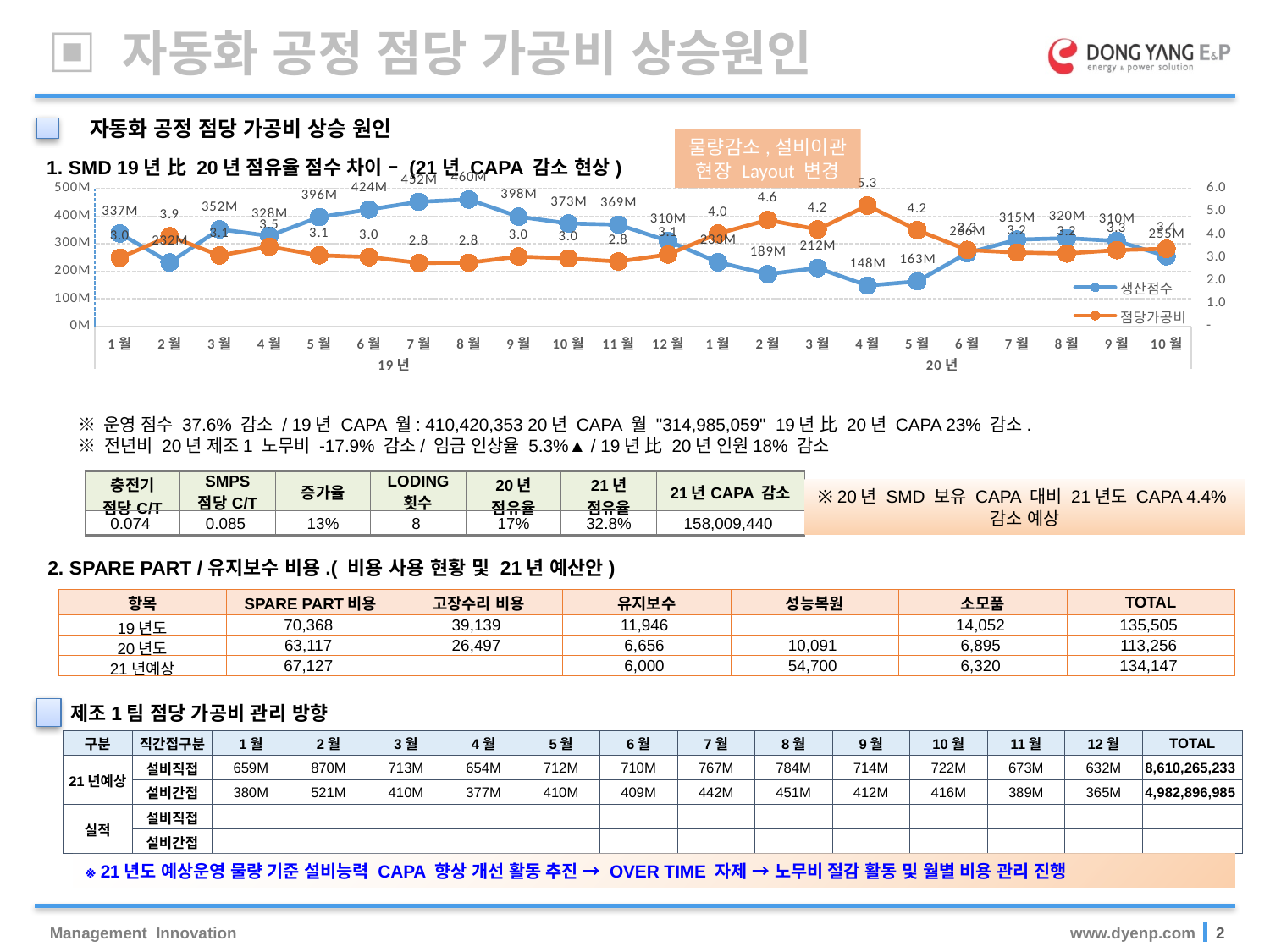

▣ 자동화 공정 점당 가공비 상승원인
자동화 공정 점당 가공비 상승 원인

1. SMD 19년 比 20년 점유율 점수 차이 – (21년 CAPA 감소 현상)
물량감소,설비이관
현장 Layout 변경

### Chart

| Category | 생산점수 | 점당가공비 |
|---|---|---|
| 1월 | 337008541.0 | 2.9849751234975748 |
| 2월 | 231905410.0 | 3.924923056858427 |
| 3월 | 352003378.0 | 3.0870214601423327 |
| 4월 | 328254553.0 | 3.4696986970152275 |
| 5월 | 396408019.0 | 3.0930579342762283 |
| 6월 | 423702172.0 | 3.0176204779679496 |
| 7월 | 451710529.0 | 2.7618604266839144 |
| 8월 | 460000772.0 | 2.7708468799534707 |
| 9월 | 397811162.0 | 3.0412389981008165 |
| 10월 | 373148177.0 | 2.9575555682496755 |
| 11월 | 369008880.0 | 2.82385558812313 |
| 12월 | 309617902.0 | 3.1301184115378424 |
| 1월 | 233004049.0 | 4.033666975678553 |
| 2월 | 189449537.0 | 4.632531826030954 |
| 3월 | 211962108.0 | 4.217061115463694 |
| 4월 | 148040104.0 | 5.2562721447122005 |
| 5월 | 163362405.0 | 4.188395546621298 |
| 6월 | 265670935.0 | 3.3274454896107235 |
| 7월 | 314638629.0 | 3.2139730233832084 |
| 8월 | 319807600.0 | 3.1724406018525073 |
| 9월 | 310093404.0 | 3.320328843642044 |
| 10월 | 254520705.0 | 3.3759746682616214 |
※ 운영 점수 37.6% 감소 / 19년 CAPA 월: 410,420,353 20년 CAPA 월 "314,985,059"  19년 比 20년 CAPA 23% 감소.
※ 전년비 20년 제조1 노무비 -17.9% 감소/ 임금 인상율 5.3%▲ / 19년 比 20년 인원18% 감소
| 충전기 점당C/T | SMPS 점당C/T | 증가율 | LODING 횟수 | 20년 점유율 | 21년 점유율 | 21년CAPA 감소 |
| --- | --- | --- | --- | --- | --- | --- |
| 0.074 | 0.085 | 13% | 8 | 17% | 32.8% | 158,009,440 |
※ 20년 SMD 보유 CAPA 대비 21년도 CAPA 4.4%
감소 예상
2. SPARE PART /유지보수 비용.( 비용 사용 현황 및 21년 예산안)
| 항목 | SPARE PART비용 | 고장수리 비용 | 유지보수 | 성능복원 | 소모품 | TOTAL |
| --- | --- | --- | --- | --- | --- | --- |
| 19년도 | 70,368 | 39,139 | 11,946 |  | 14,052 | 135,505 |
| 20년도 | 63,117 | 26,497 | 6,656 | 10,091 | 6,895 | 113,256 |
| 21년예상 | 67,127 |  | 6,000 | 54,700 | 6,320 | 134,147 |
 제조1팀 점당 가공비 관리 방향

| 구분 | 직간접구분 | 1월 | 2월 | 3월 | 4월 | 5월 | 6월 | 7월 | 8월 | 9월 | 10월 | 11월 | 12월 | TOTAL |
| --- | --- | --- | --- | --- | --- | --- | --- | --- | --- | --- | --- | --- | --- | --- |
| 21년예상 | 설비직접 | 659M | 870M | 713M | 654M | 712M | 710M | 767M | 784M | 714M | 722M | 673M | 632M | 8,610,265,233 |
|  | 설비간접 | 380M | 521M | 410M | 377M | 410M | 409M | 442M | 451M | 412M | 416M | 389M | 365M | 4,982,896,985 |
| 실적 | 설비직접 |  |  |  |  |  |  |  |  |  |  |  |  |  |
|  | 설비간접 |  |  |  |  |  |  |  |  |  |  |  |  |  |
※ 21년도 예상운영 물량 기준 설비능력 CAPA 향상 개선 활동 추진 → OVER TIME 자제 → 노무비 절감 활동 및 월별 비용 관리 진행